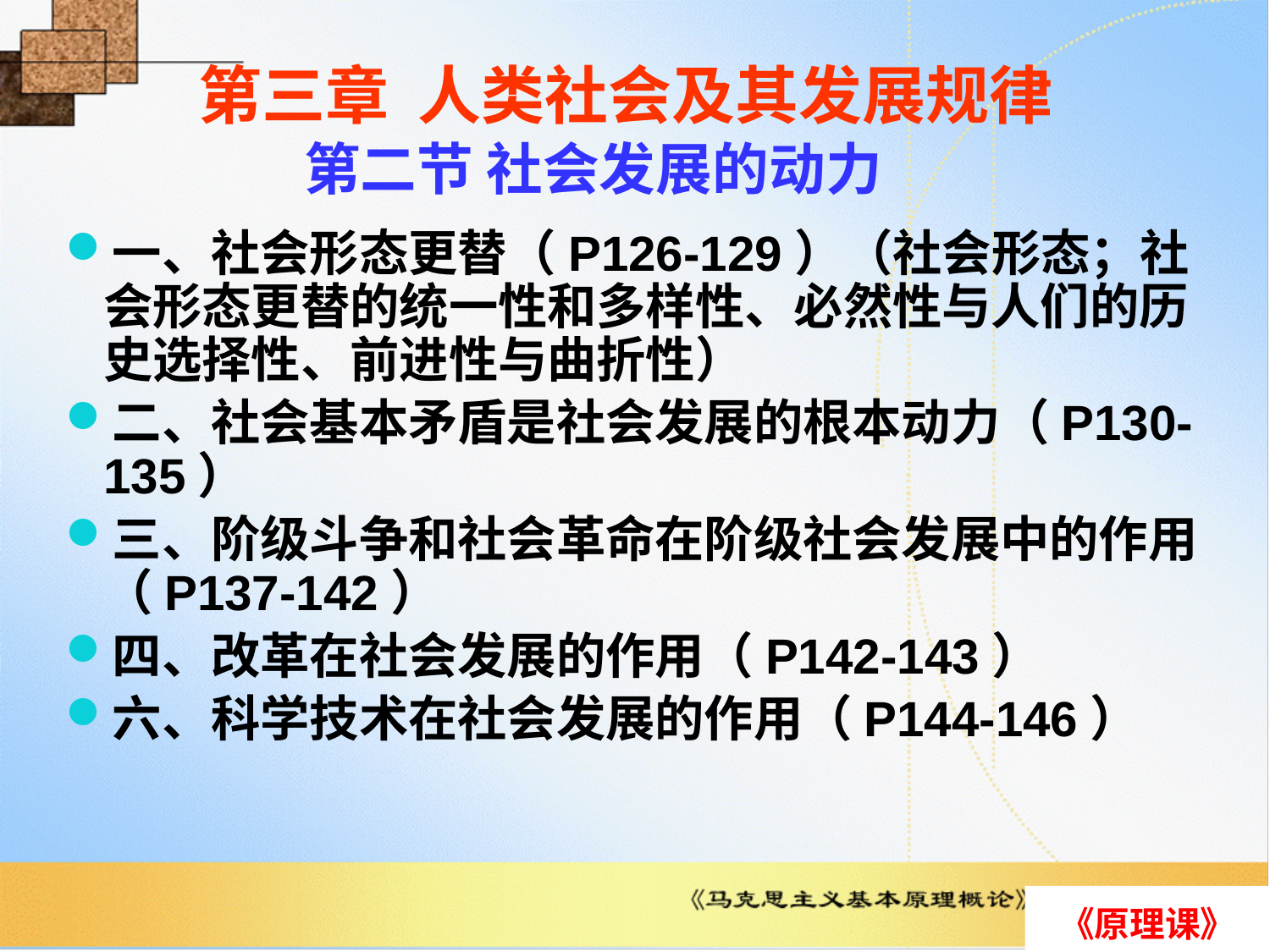

# 第三章  人类社会及其发展规律 第二节 社会发展的动力
一、社会形态更替（P126-129）（社会形态；社会形态更替的统一性和多样性、必然性与人们的历史选择性、前进性与曲折性）
二、社会基本矛盾是社会发展的根本动力（P130-135）
三、阶级斗争和社会革命在阶级社会发展中的作用（P137-142）
四、改革在社会发展的作用（P142-143）
六、科学技术在社会发展的作用（P144-146）

《原理课》